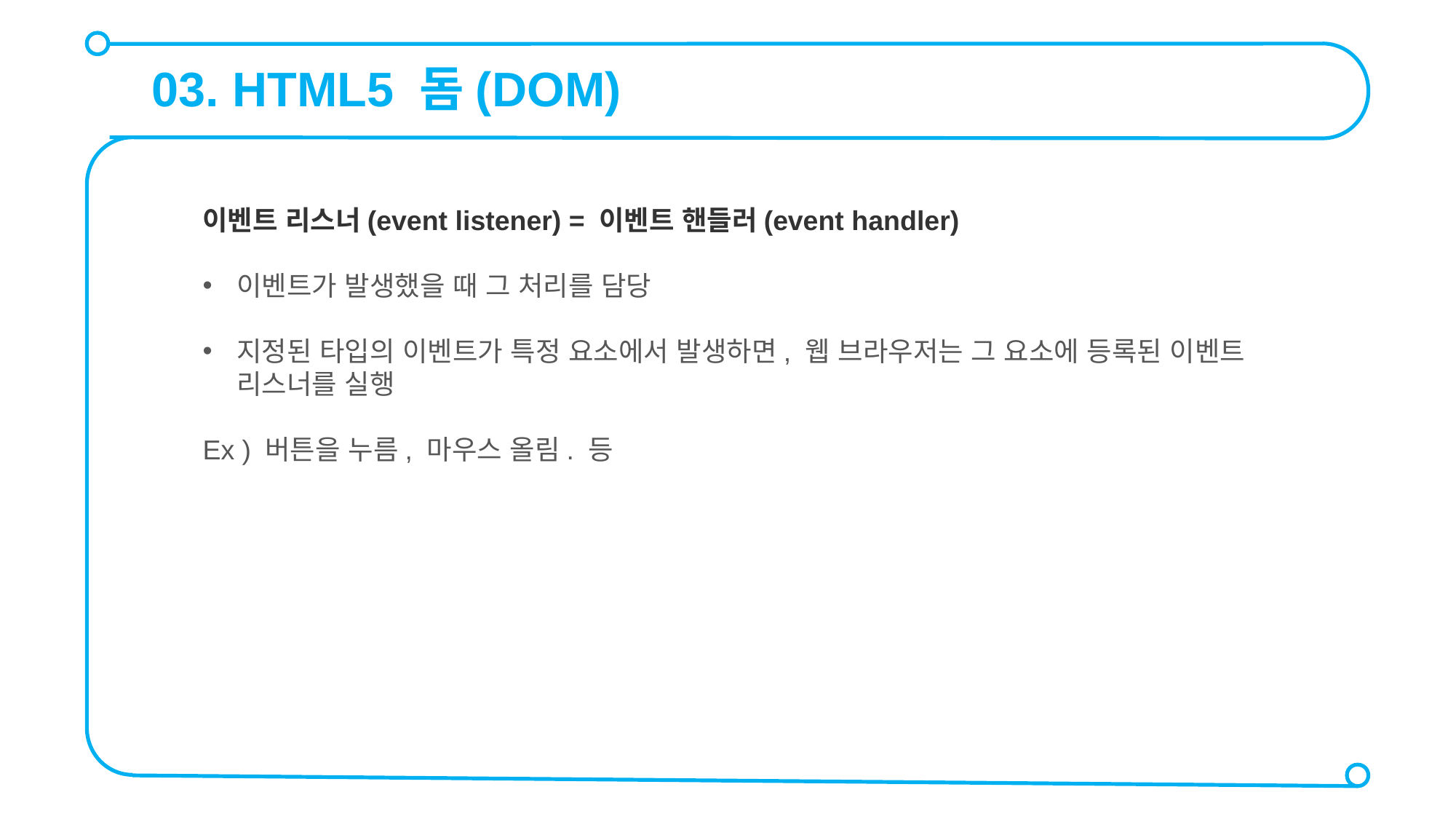

03. HTML5 돔(DOM)
이벤트 리스너(event listener) = 이벤트 핸들러(event handler)

이벤트가 발생했을 때 그 처리를 담당

지정된 타입의 이벤트가 특정 요소에서 발생하면, 웹 브라우저는 그 요소에 등록된 이벤트 리스너를 실행

Ex ) 버튼을 누름, 마우스 올림. 등